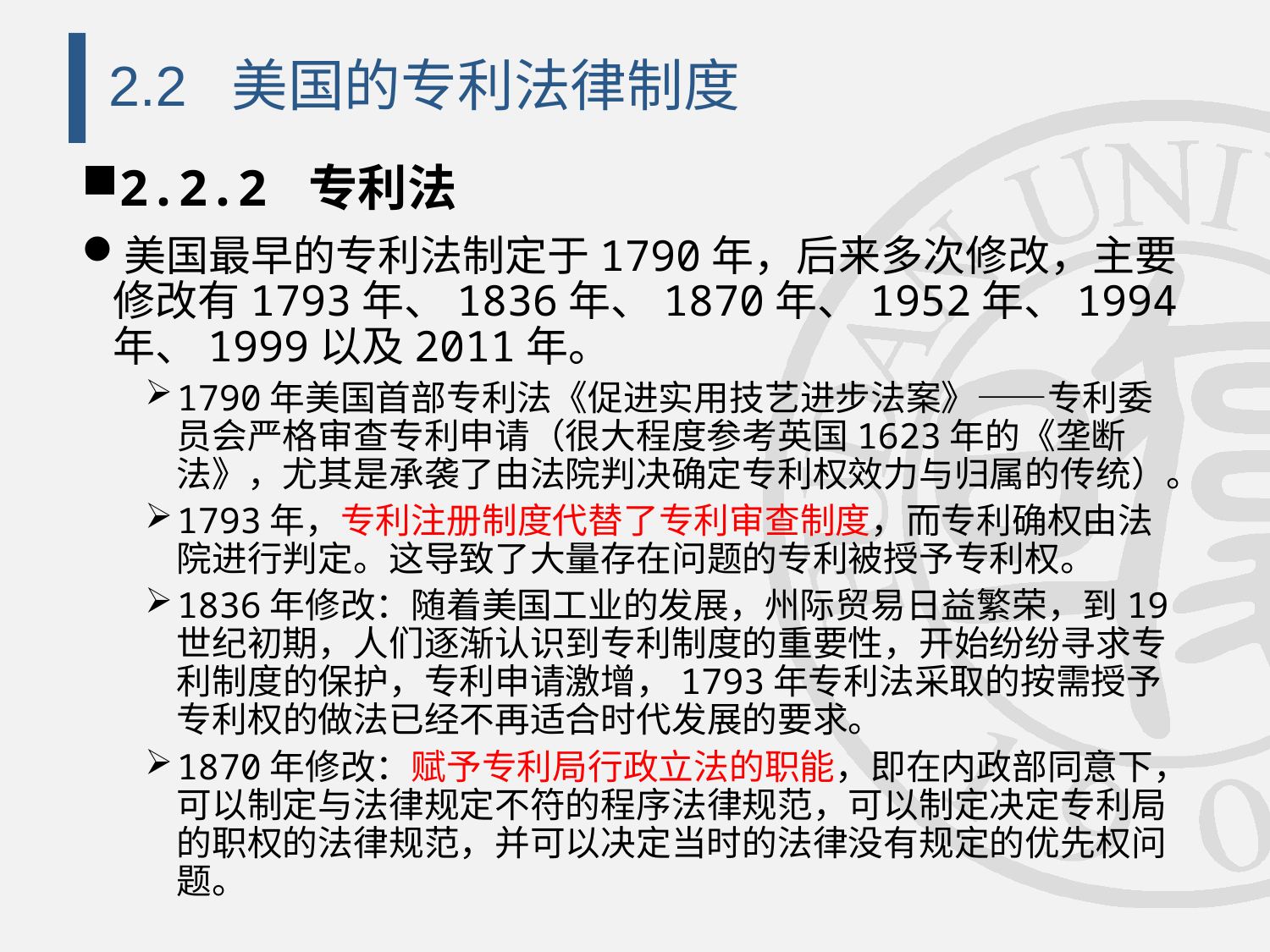

# 2.2  美国的专利法律制度
2.2.2 专利法
美国最早的专利法制定于1790年，后来多次修改，主要修改有1793年、1836年、1870年、1952年、1994年、1999以及2011年。
1790年美国首部专利法《促进实用技艺进步法案》——专利委员会严格审查专利申请（很大程度参考英国1623年的《垄断法》，尤其是承袭了由法院判决确定专利权效力与归属的传统）。
1793年，专利注册制度代替了专利审查制度，而专利确权由法院进行判定。这导致了大量存在问题的专利被授予专利权。
1836年修改：随着美国工业的发展，州际贸易日益繁荣，到19世纪初期，人们逐渐认识到专利制度的重要性，开始纷纷寻求专利制度的保护，专利申请激增，1793年专利法采取的按需授予专利权的做法已经不再适合时代发展的要求。
1870年修改：赋予专利局行政立法的职能，即在内政部同意下，可以制定与法律规定不符的程序法律规范，可以制定决定专利局的职权的法律规范，并可以决定当时的法律没有规定的优先权问题。